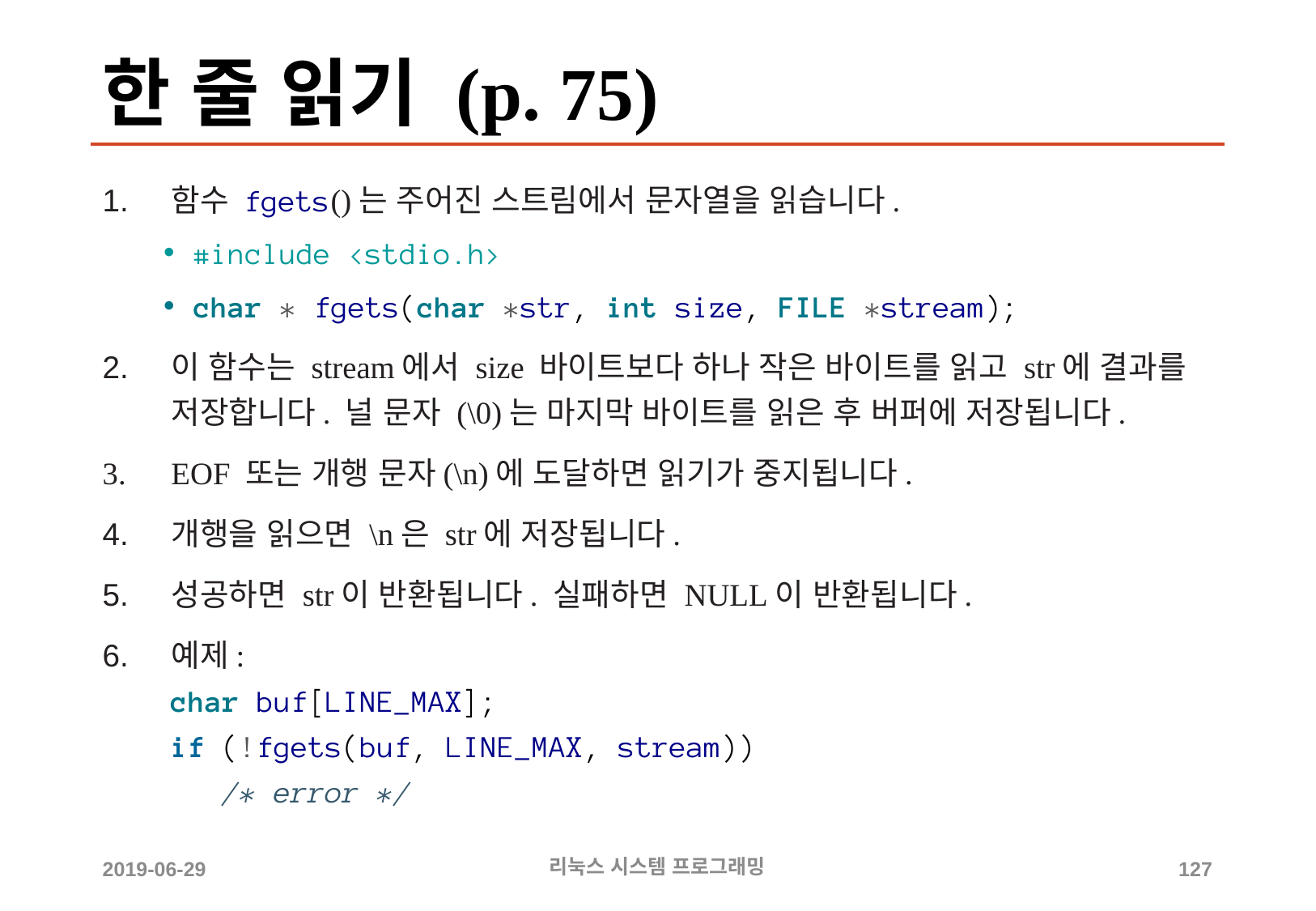

# 한 줄 읽기 (p. 75)
함수 fgets()는 주어진 스트림에서 문자열을 읽습니다.
#include <stdio.h>
char * fgets(char *str, int size, FILE *stream);
이 함수는 stream에서 size 바이트보다 하나 작은 바이트를 읽고 str에 결과를 저장합니다. 널 문자 (\0)는 마지막 바이트를 읽은 후 버퍼에 저장됩니다.
EOF 또는 개행 문자(\n)에 도달하면 읽기가 중지됩니다.
개행을 읽으면 \n은 str에 저장됩니다.
성공하면 str이 반환됩니다. 실패하면 NULL이 반환됩니다.
예제:
char buf[LINE_MAX];
if (!fgets(buf, LINE_MAX, stream))
   /* error */
2019-06-29
리눅스 시스템 프로그래밍
127